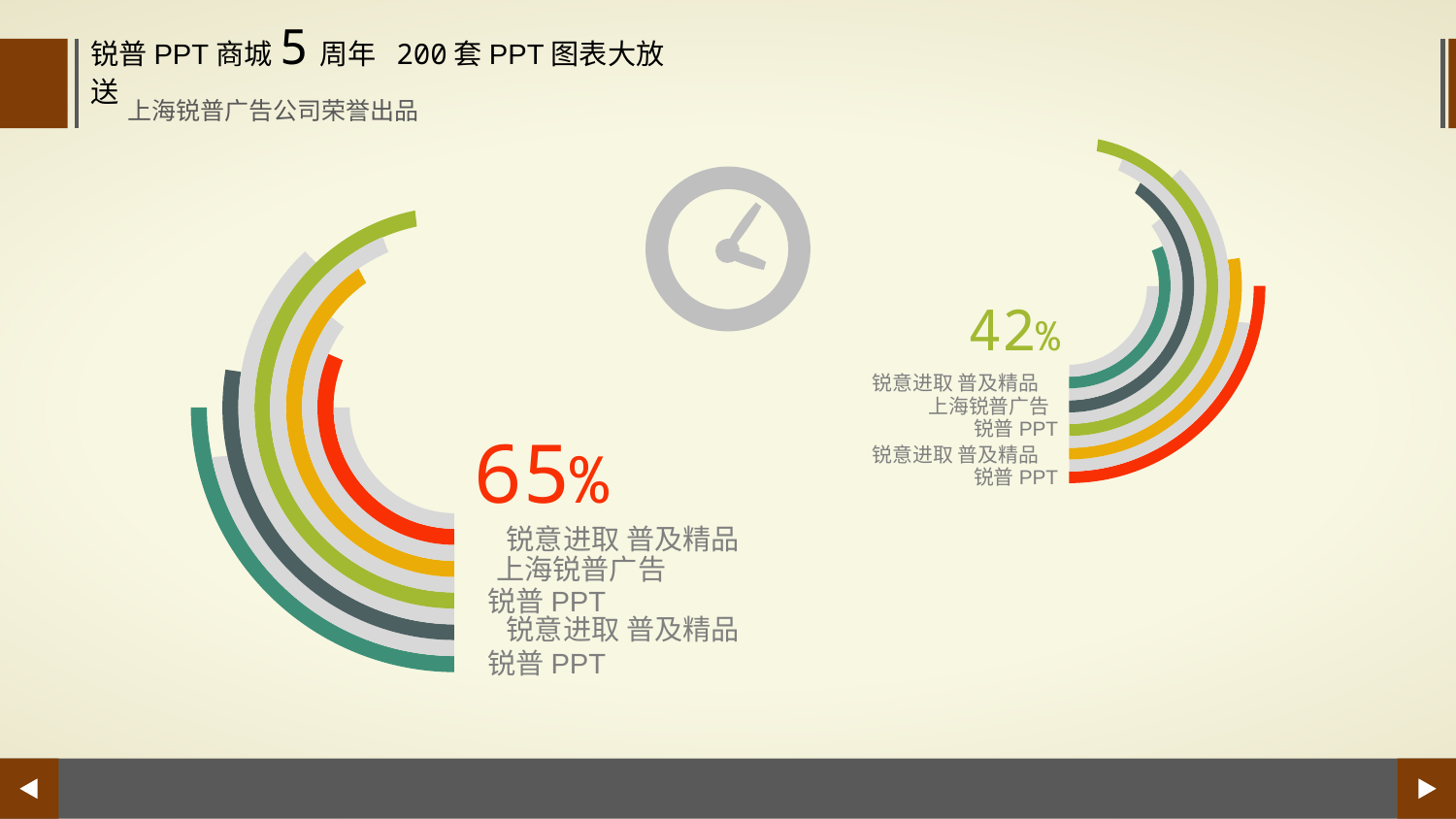

锐普PPT商城5周年  200套PPT图表大放送

上海锐普广告公司荣誉出品

42%

锐意进取 普及精品

上海锐普广告

锐普PPT
65%
锐意进取 普及精品

锐普PPT
锐意进取 普及精品
上海锐普广告
锐普PPT
锐意进取 普及精品
锐普PPT